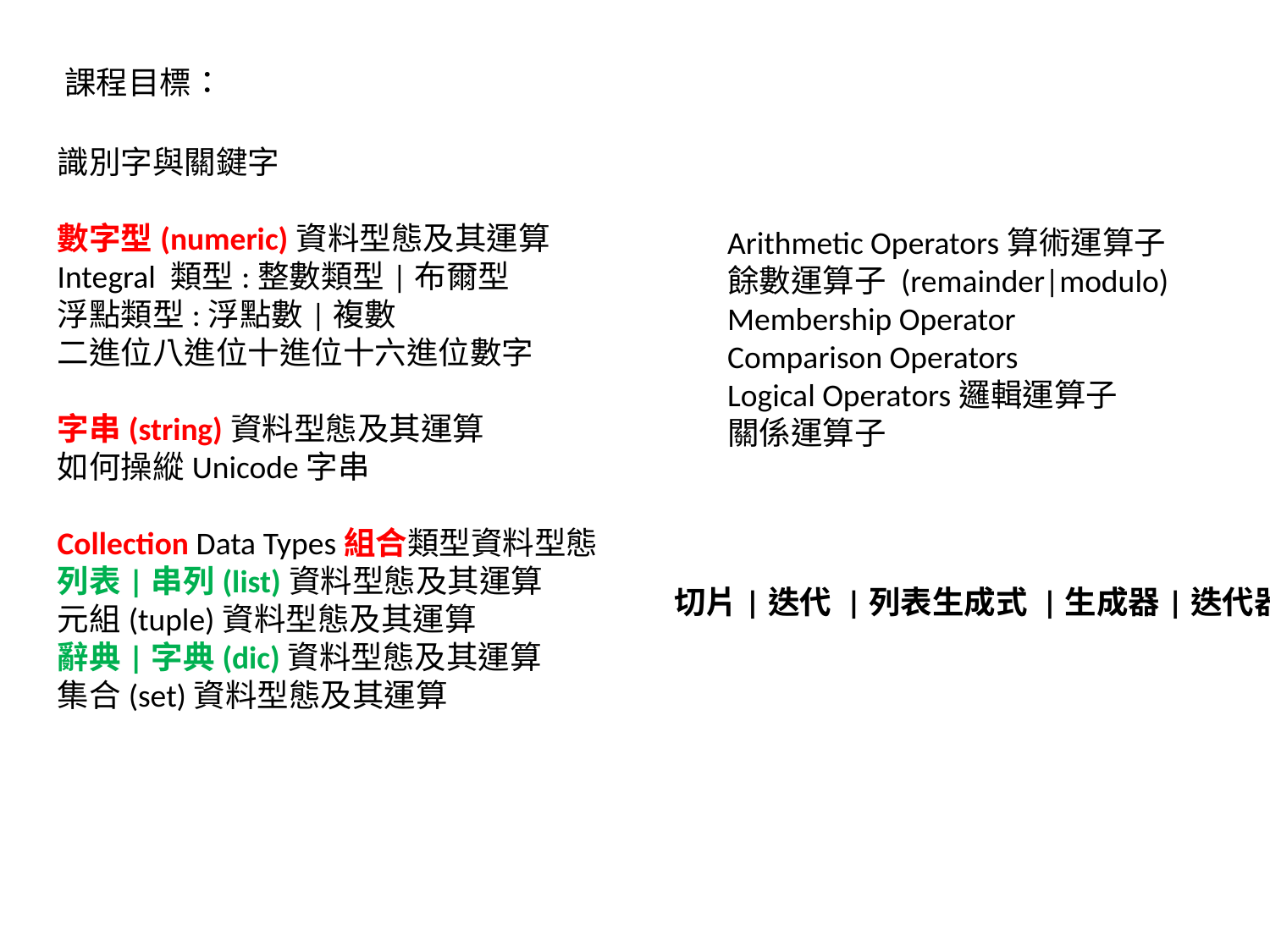

課程目標：
識別字與關鍵字

數字型(numeric)資料型態及其運算
Integral 類型:整數類型|布爾型
浮點類型:浮點數|複數
二進位八進位十進位十六進位數字

字串(string)資料型態及其運算
如何操縱Unicode字串

Collection Data Types組合類型資料型態
列表|串列(list)資料型態及其運算
元組(tuple)資料型態及其運算
辭典|字典(dic)資料型態及其運算
集合(set)資料型態及其運算
Arithmetic Operators算術運算子
餘數運算子 (remainder|modulo)
Membership Operator
Comparison Operators
Logical Operators邏輯運算子
關係運算子
切片|迭代 |列表生成式 |生成器|迭代器